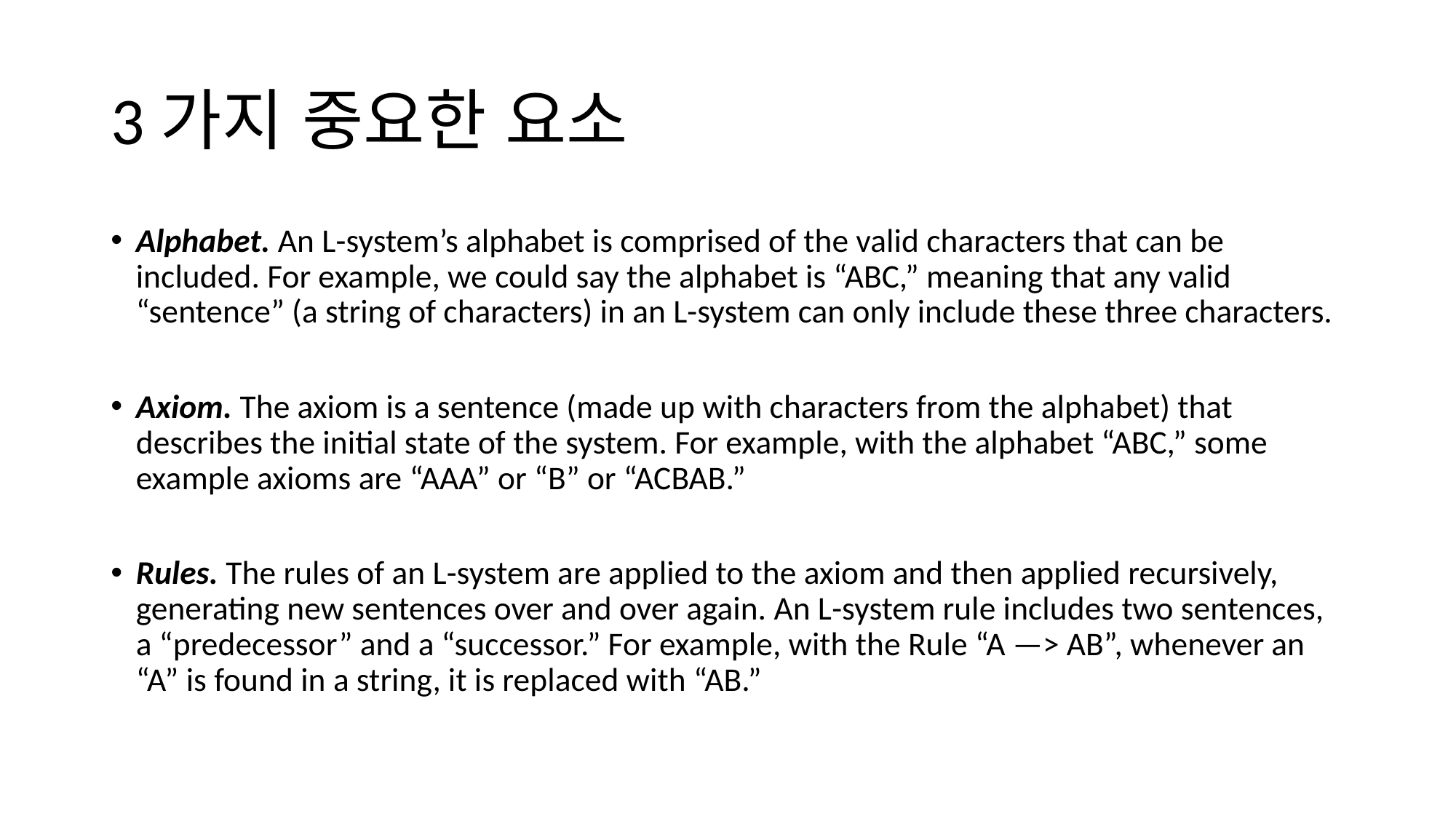

# 3가지 중요한 요소
Alphabet. An L-system’s alphabet is comprised of the valid characters that can be included. For example, we could say the alphabet is “ABC,” meaning that any valid “sentence” (a string of characters) in an L-system can only include these three characters.

Axiom. The axiom is a sentence (made up with characters from the alphabet) that describes the initial state of the system. For example, with the alphabet “ABC,” some example axioms are “AAA” or “B” or “ACBAB.”

Rules. The rules of an L-system are applied to the axiom and then applied recursively, generating new sentences over and over again. An L-system rule includes two sentences, a “predecessor” and a “successor.” For example, with the Rule “A —> AB”, whenever an “A” is found in a string, it is replaced with “AB.”